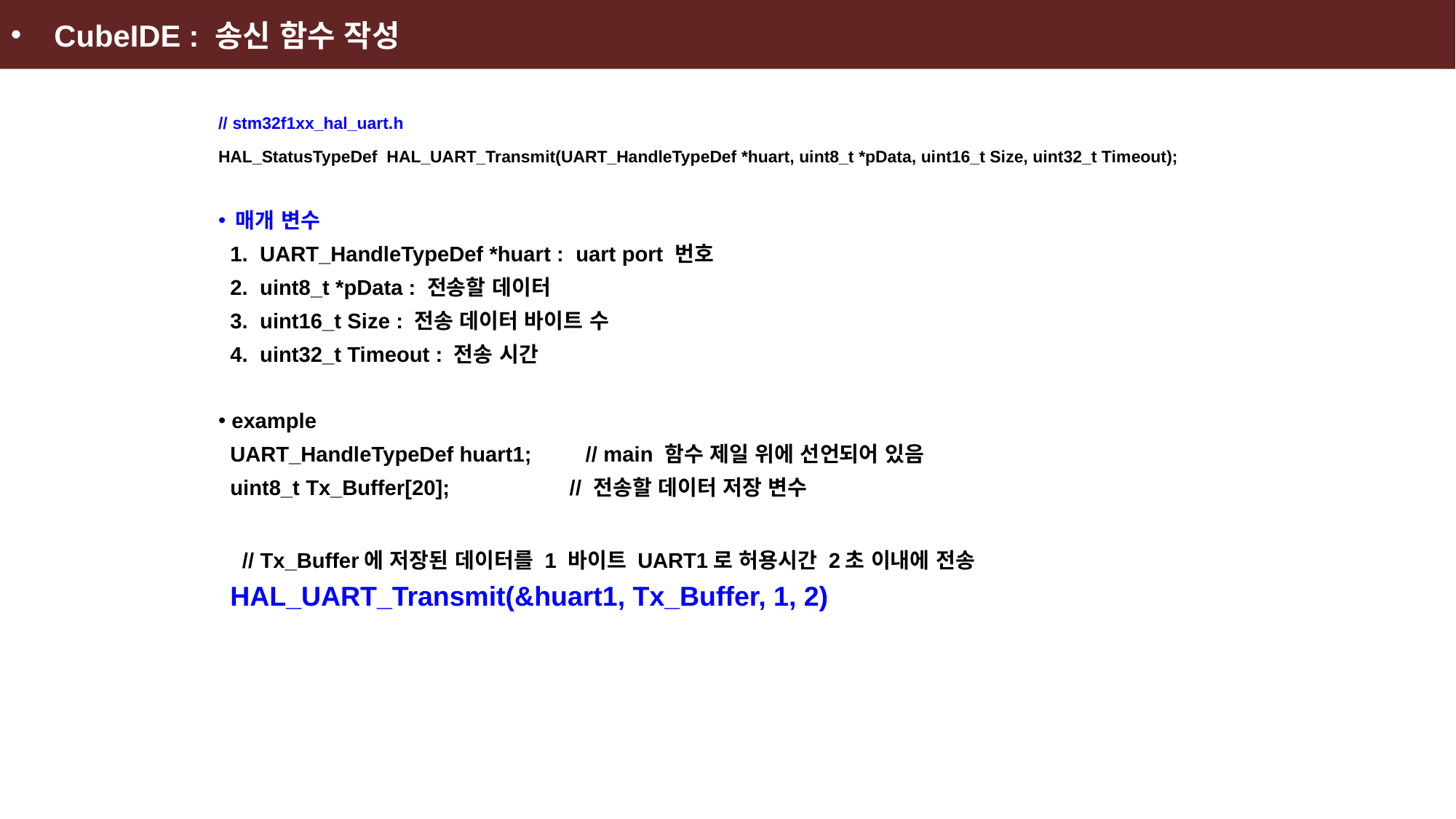

CubeIDE : 송신 함수 작성
UART 전송 함수
// stm32f1xx_hal_uart.h
HAL_StatusTypeDef  HAL_UART_Transmit(UART_HandleTypeDef *huart, uint8_t *pData, uint16_t Size, uint32_t Timeout);

 매개 변수
  1.  UART_HandleTypeDef *huart :  uart port 번호
  2.  uint8_t *pData : 전송할 데이터
  3.  uint16_t Size : 전송 데이터 바이트 수
  4.  uint32_t Timeout : 전송 시간

 example
  UART_HandleTypeDef huart1;         // main 함수 제일 위에 선언되어 있음
  uint8_t Tx_Buffer[20];                    // 전송할 데이터 저장 변수

    // Tx_Buffer에 저장된 데이터를 1 바이트 UART1로 허용시간 2초 이내에 전송
  HAL_UART_Transmit(&huart1, Tx_Buffer, 1, 2)